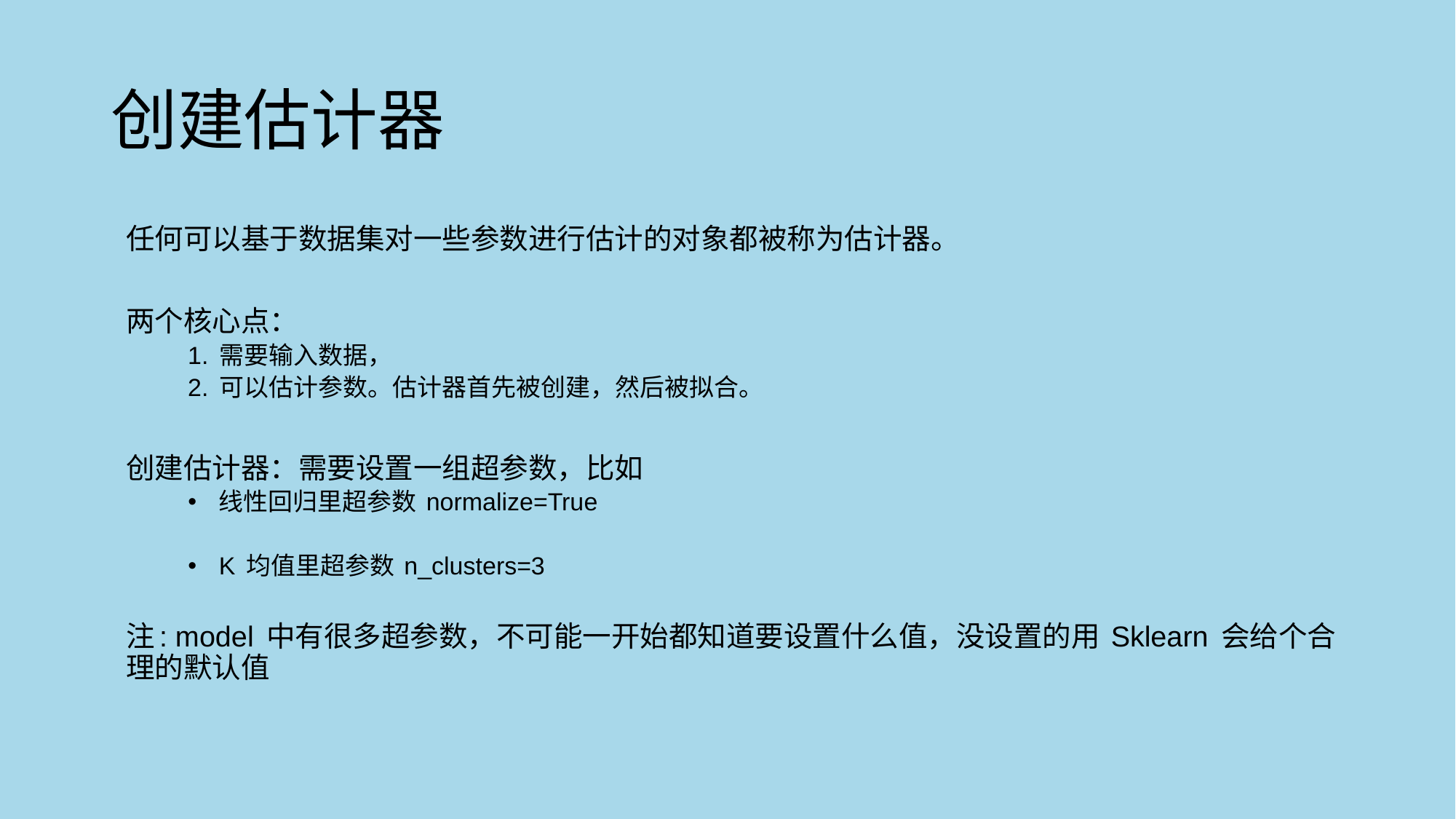

# 创建估计器

任何可以基于数据集对一些参数进行估计的对象都被称为估计器。

两个核心点：
1. 需要输入数据，
2. 可以估计参数。估计器首先被创建，然后被拟合。

创建估计器：需要设置一组超参数，比如
线性回归里超参数 normalize=True

K 均值里超参数 n_clusters=3

注: model 中有很多超参数，不可能一开始都知道要设置什么值，没设置的用 Sklearn 会给个合理的默认值